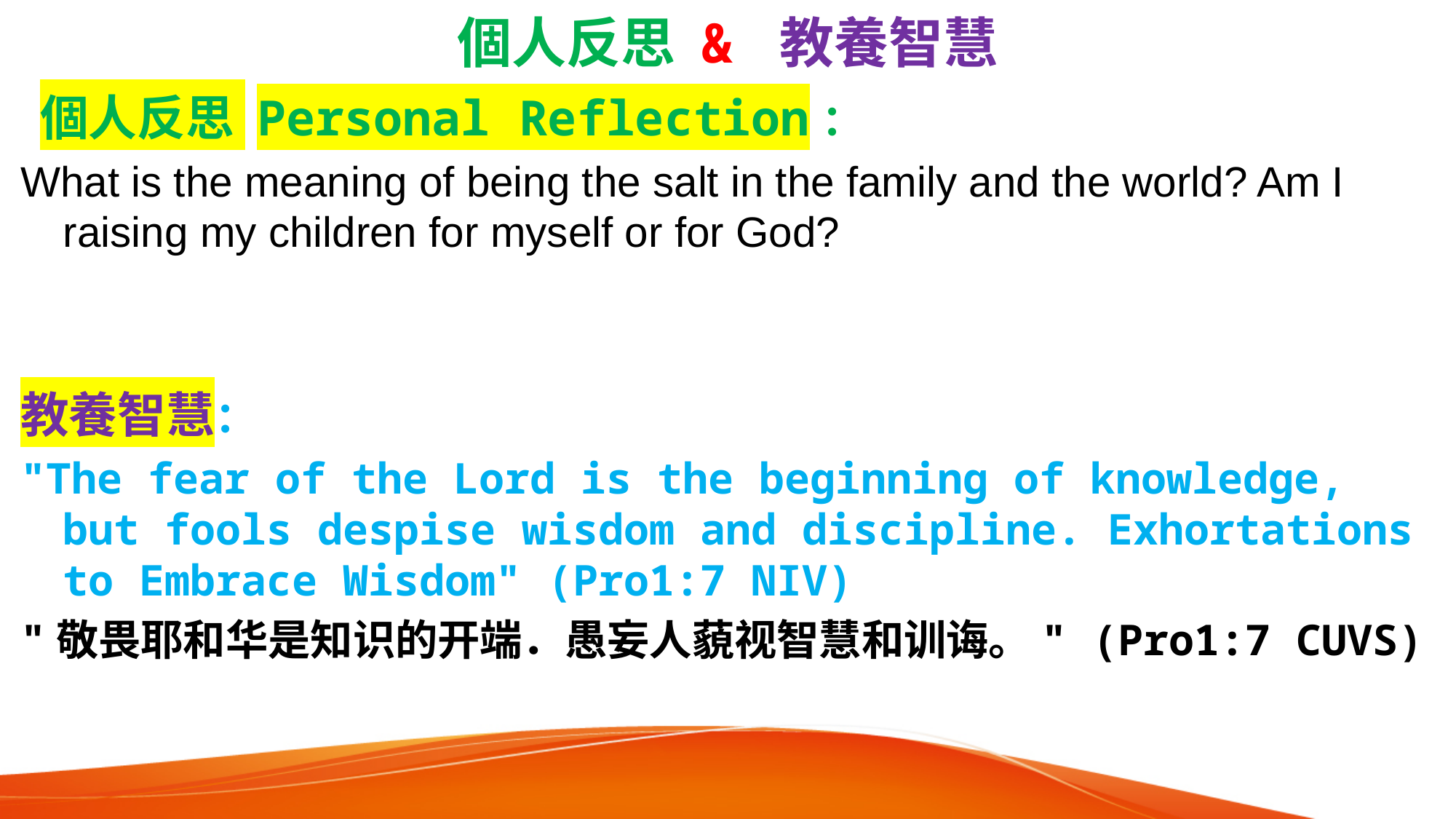

# 個人反思 & 教養智慧
 個人反思 Personal Reflection：
What is the meaning of being the salt in the family and the world? Am I raising my children for myself or for God?

教養智慧：
"The fear of the Lord is the beginning of knowledge, but fools despise wisdom and discipline. Exhortations to Embrace Wisdom" (Pro1:7 NIV)
"敬畏耶和华是知识的开端．愚妄人藐视智慧和训诲。" (Pro1:7 CUVS)